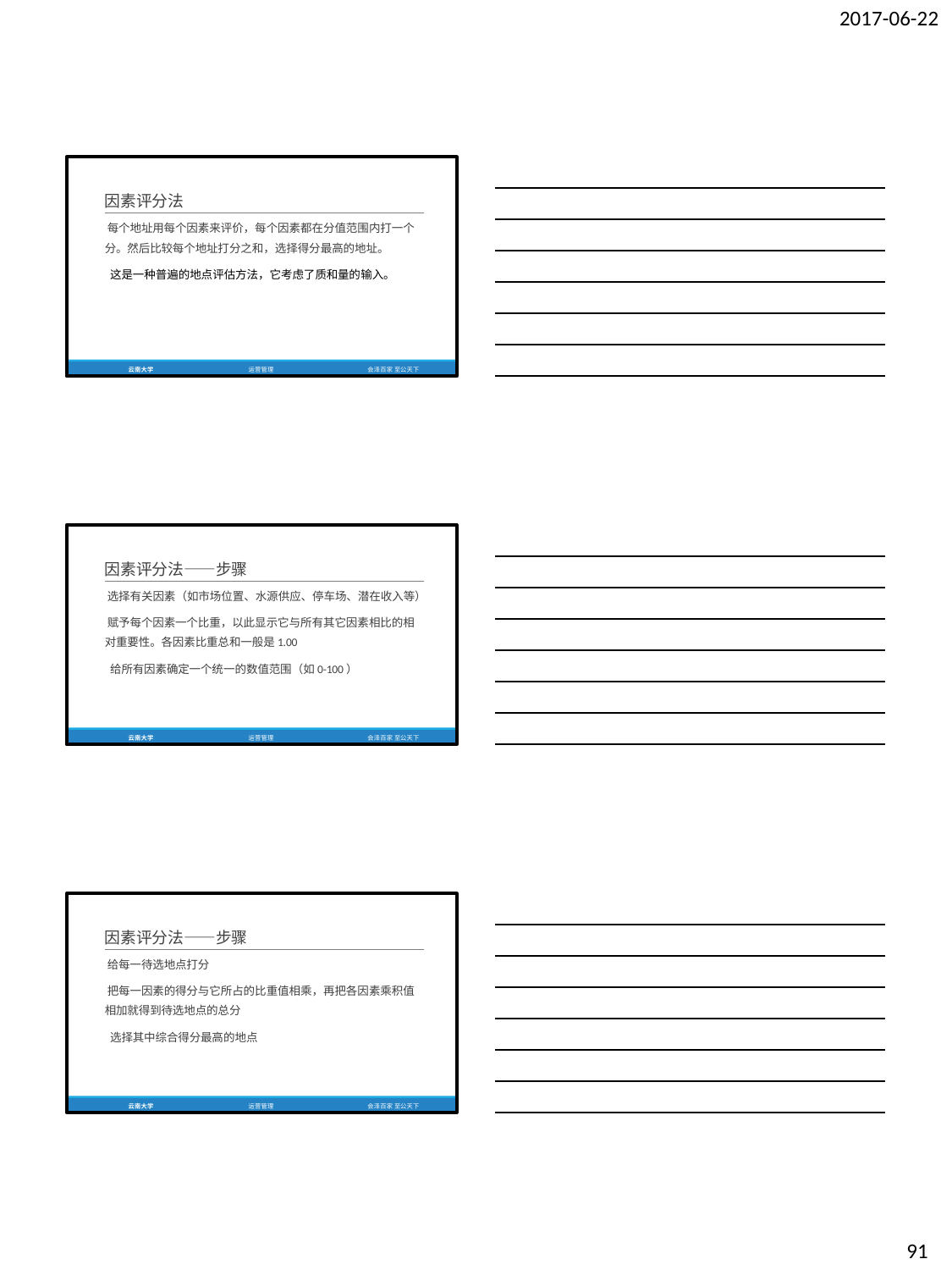

2017-06-22

因素评分法
每个地址用每个因素来评价，每个因素都在分值范围内打一个 分。然后比较每个地址打分之和，选择得分最高的地址。

这是一种普遍的地点评估方法，它考虑了质和量的输入。

云南大学
运营管理
会泽百家 至公天下

因素评分法——步骤
选择有关因素（如市场位置、水源供应、停车场、潜在收入等）
赋予每个因素一个比重，以此显示它与所有其它因素相比的相 对重要性。各因素比重总和一般是1.00

给所有因素确定一个统一的数值范围（如0-100）

云南大学
运营管理
会泽百家 至公天下

因素评分法——步骤
给每一待选地点打分
把每一因素的得分与它所占的比重值相乘，再把各因素乘积值 相加就得到待选地点的总分

选择其中综合得分最高的地点

云南大学
运营管理
会泽百家 至公天下

91